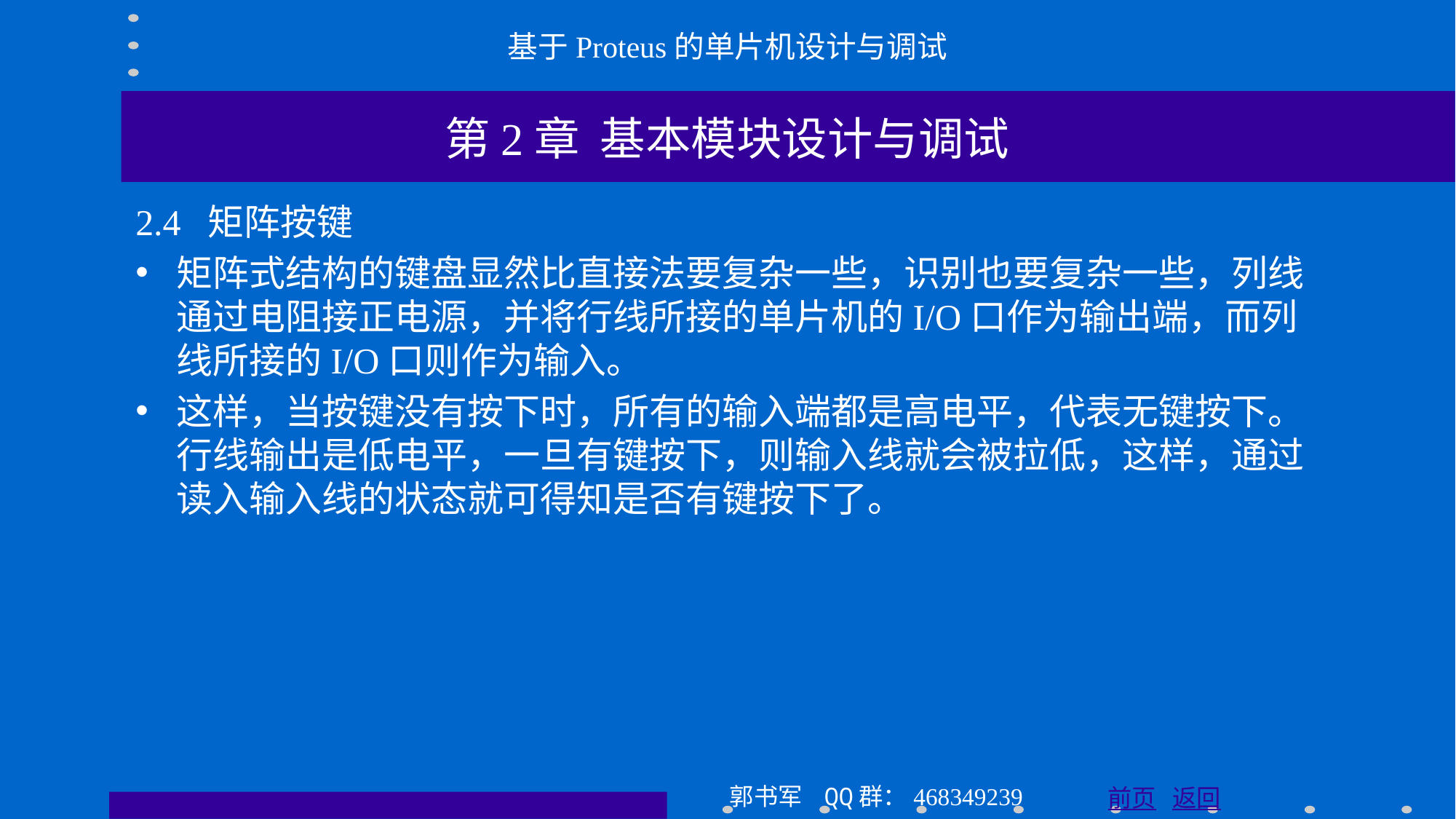

基于Proteus的单片机设计与调试
第2章  基本模块设计与调试
2.4  矩阵按键
矩阵式结构的键盘显然比直接法要复杂一些，识别也要复杂一些，列线通过电阻接正电源，并将行线所接的单片机的I/O口作为输出端，而列线所接的I/O口则作为输入。
这样，当按键没有按下时，所有的输入端都是高电平，代表无键按下。行线输出是低电平，一旦有键按下，则输入线就会被拉低，这样，通过读入输入线的状态就可得知是否有键按下了。

郭书军   QQ群：468349239
前页   返回